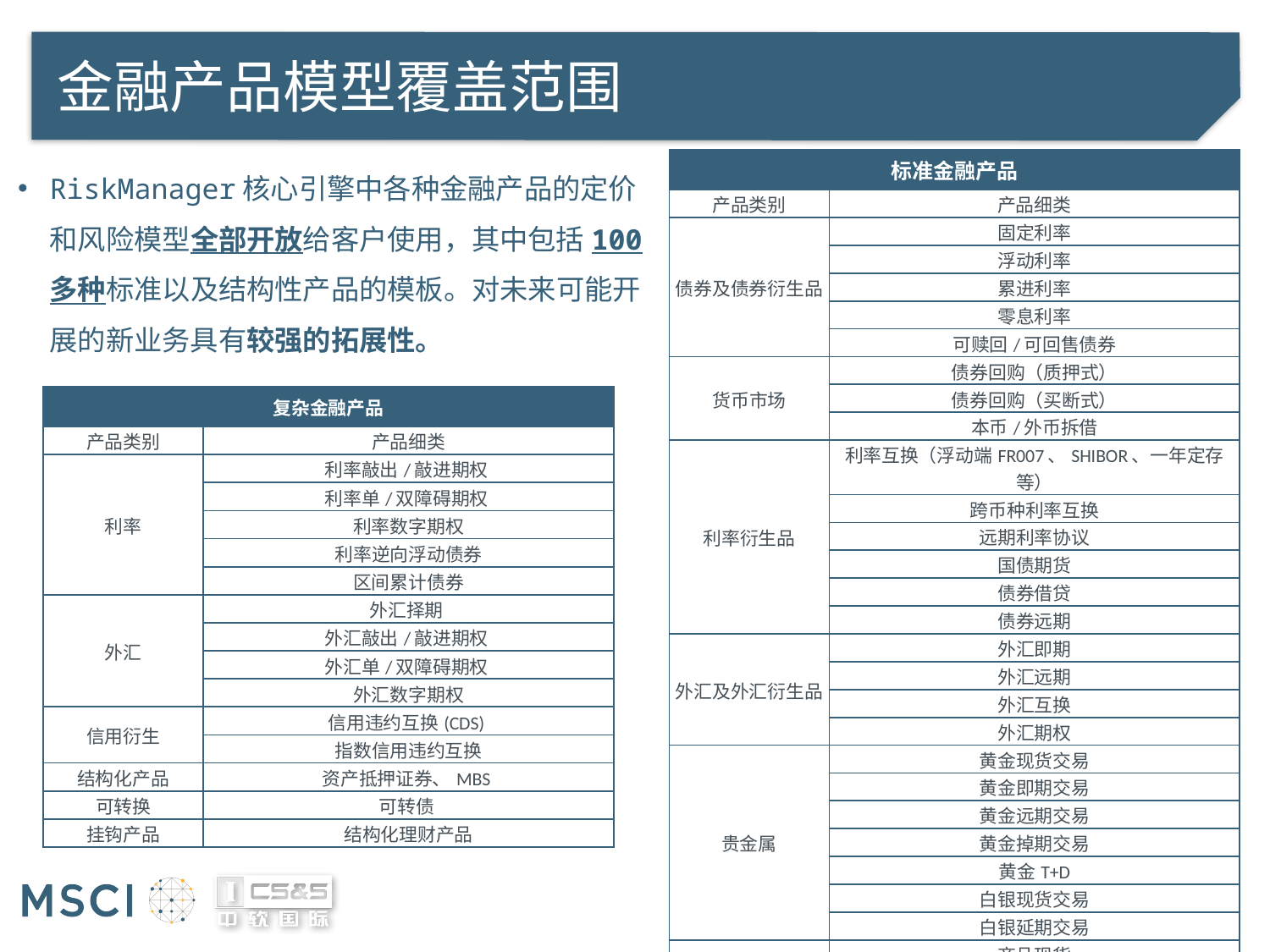

# 金融产品模型覆盖范围
RiskManager核心引擎中各种金融产品的定价和风险模型全部开放给客户使用，其中包括100多种标准以及结构性产品的模板。对未来可能开展的新业务具有较强的拓展性。

| 标准金融产品 |  |
| --- | --- |
| 产品类别 | 产品细类 |
| 债券及债券衍生品 | 固定利率 |
|  | 浮动利率 |
|  | 累进利率 |
|  | 零息利率 |
|  | 可赎回/可回售债券 |
| 货币市场 | 债券回购（质押式） |
|  | 债券回购（买断式） |
|  | 本币/外币拆借 |
| 利率衍生品 | 利率互换（浮动端FR007、SHIBOR、一年定存等） |
|  | 跨币种利率互换 |
|  | 远期利率协议 |
|  | 国债期货 |
|  | 债券借贷 |
|  | 债券远期 |
| 外汇及外汇衍生品 | 外汇即期 |
|  | 外汇远期 |
|  | 外汇互换 |
|  | 外汇期权 |
| 贵金属 | 黄金现货交易 |
|  | 黄金即期交易 |
|  | 黄金远期交易 |
|  | 黄金掉期交易 |
|  | 黄金T+D |
|  | 白银现货交易 |
|  | 白银延期交易 |
| 大宗商品 | 商品现货 |
|  | 商品期货 |
| 复杂金融产品 |  |
| --- | --- |
| 产品类别 | 产品细类 |
| 利率 | 利率敲出/敲进期权 |
|  | 利率单/双障碍期权 |
|  | 利率数字期权 |
|  | 利率逆向浮动债券 |
|  | 区间累计债券 |
| 外汇 | 外汇择期 |
|  | 外汇敲出/敲进期权 |
|  | 外汇单/双障碍期权 |
|  | 外汇数字期权 |
| 信用衍生 | 信用违约互换(CDS) |
|  | 指数信用违约互换 |
| 结构化产品 | 资产抵押证券、MBS |
| 可转换 | 可转债 |
| 挂钩产品 | 结构化理财产品 |